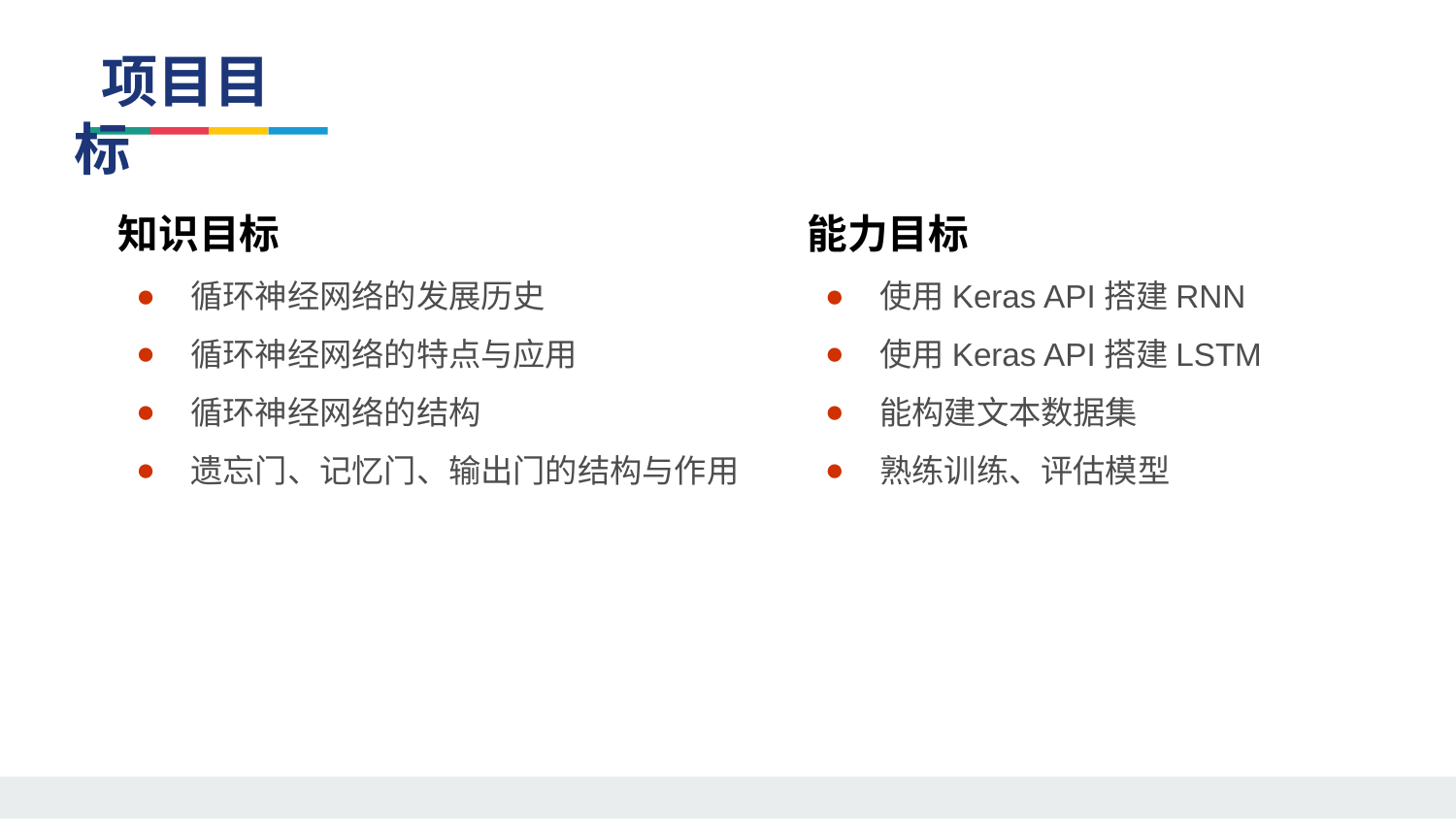

项目目标
知识目标
循环神经网络的发展历史
循环神经网络的特点与应用
循环神经网络的结构
遗忘门、记忆门、输出门的结构与作用
能力目标
使用Keras API搭建RNN
使用Keras API搭建LSTM
能构建文本数据集
熟练训练、评估模型